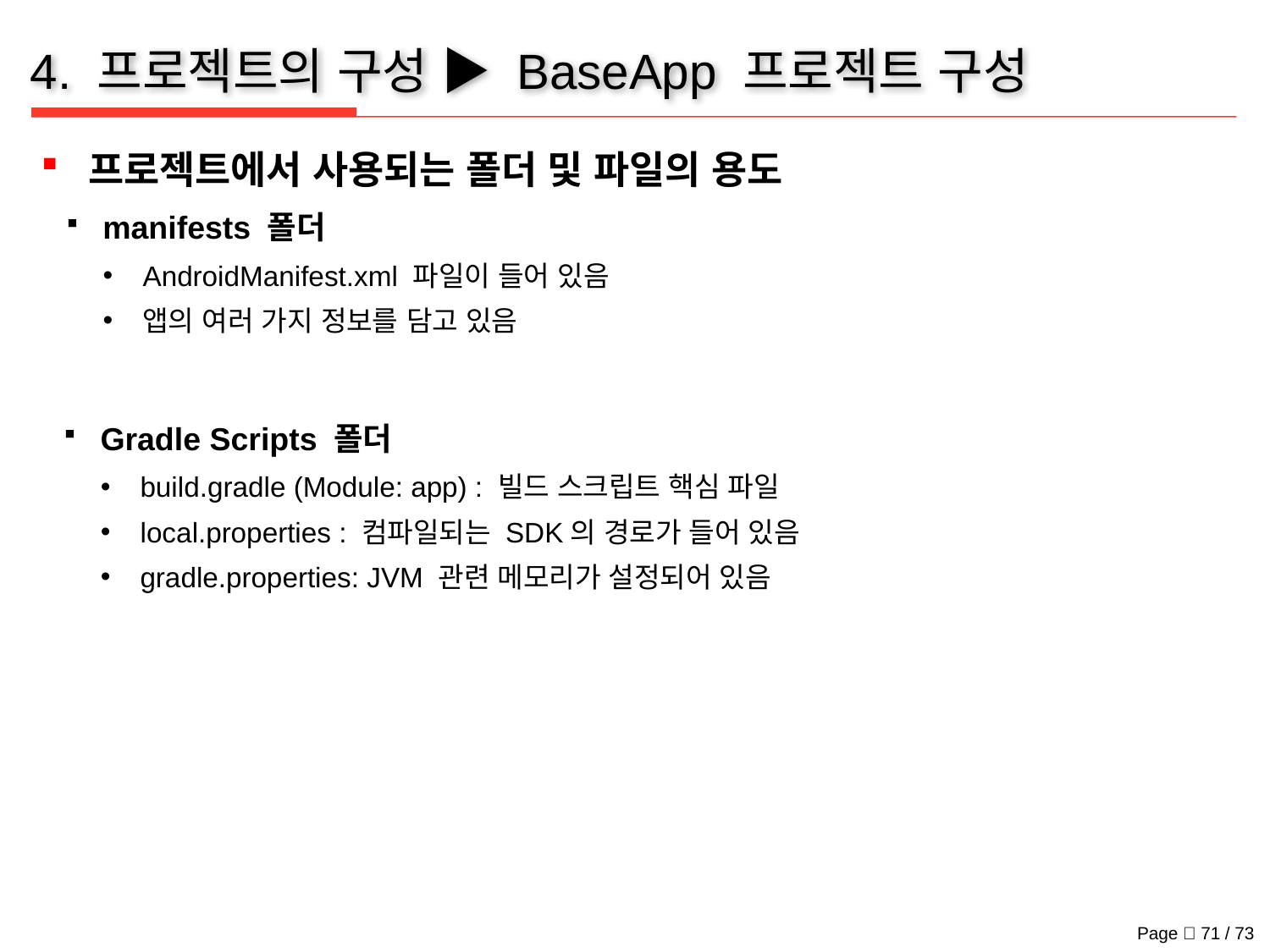

# 4. 프로젝트의 구성 ▶ BaseApp 프로젝트 구성
프로젝트에서 사용되는 폴더 및 파일의 용도
manifests 폴더
AndroidManifest.xml 파일이 들어 있음
앱의 여러 가지 정보를 담고 있음

Gradle Scripts 폴더
build.gradle (Module: app) : 빌드 스크립트 핵심 파일
local.properties : 컴파일되는 SDK의 경로가 들어 있음
gradle.properties: JVM 관련 메모리가 설정되어 있음